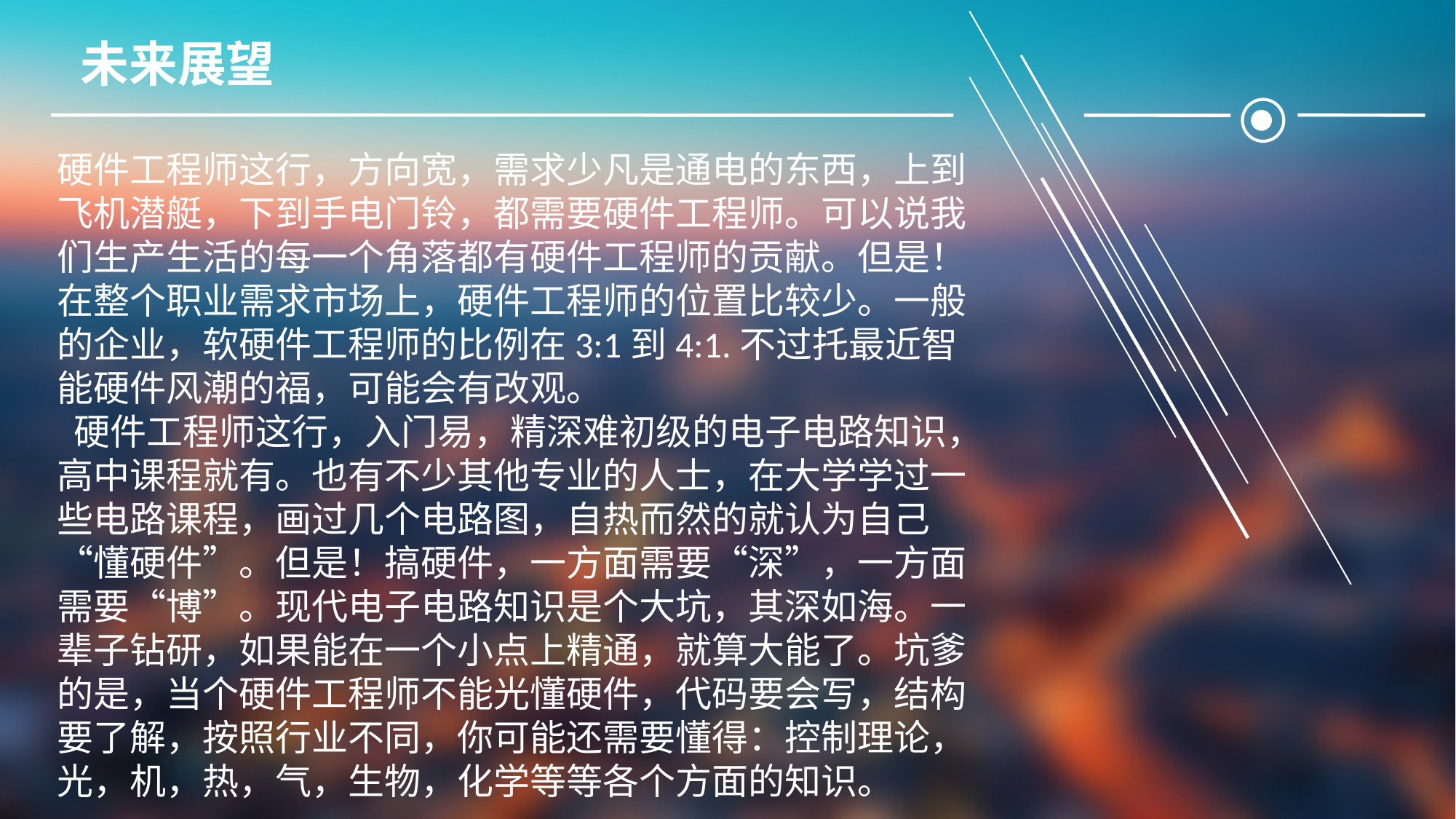

未来展望

硬件工程师这行，方向宽，需求少凡是通电的东西，上到飞机潜艇，下到手电门铃，都需要硬件工程师。可以说我们生产生活的每一个角落都有硬件工程师的贡献。但是！在整个职业需求市场上，硬件工程师的位置比较少。一般的企业，软硬件工程师的比例在3:1到4:1.不过托最近智能硬件风潮的福，可能会有改观。
 硬件工程师这行，入门易，精深难初级的电子电路知识，高中课程就有。也有不少其他专业的人士，在大学学过一些电路课程，画过几个电路图，自热而然的就认为自己“懂硬件”。但是！搞硬件，一方面需要“深”，一方面需要“博”。现代电子电路知识是个大坑，其深如海。一辈子钻研，如果能在一个小点上精通，就算大能了。坑爹的是，当个硬件工程师不能光懂硬件，代码要会写，结构要了解，按照行业不同，你可能还需要懂得：控制理论，光，机，热，气，生物，化学等等各个方面的知识。